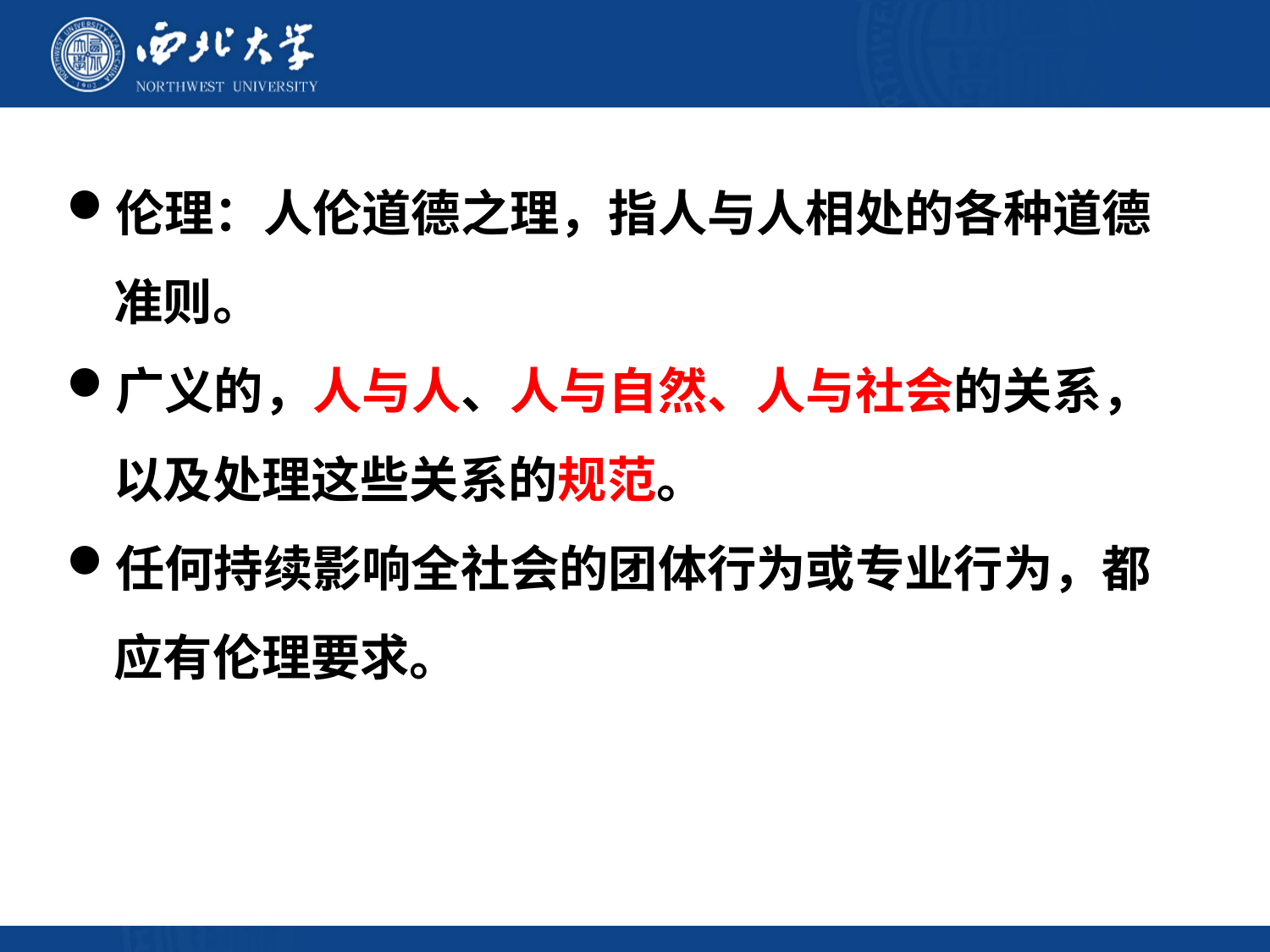

伦理：人伦道德之理，指人与人相处的各种道德准则。
广义的，人与人、人与自然、人与社会的关系，以及处理这些关系的规范。
任何持续影响全社会的团体行为或专业行为，都应有伦理要求。